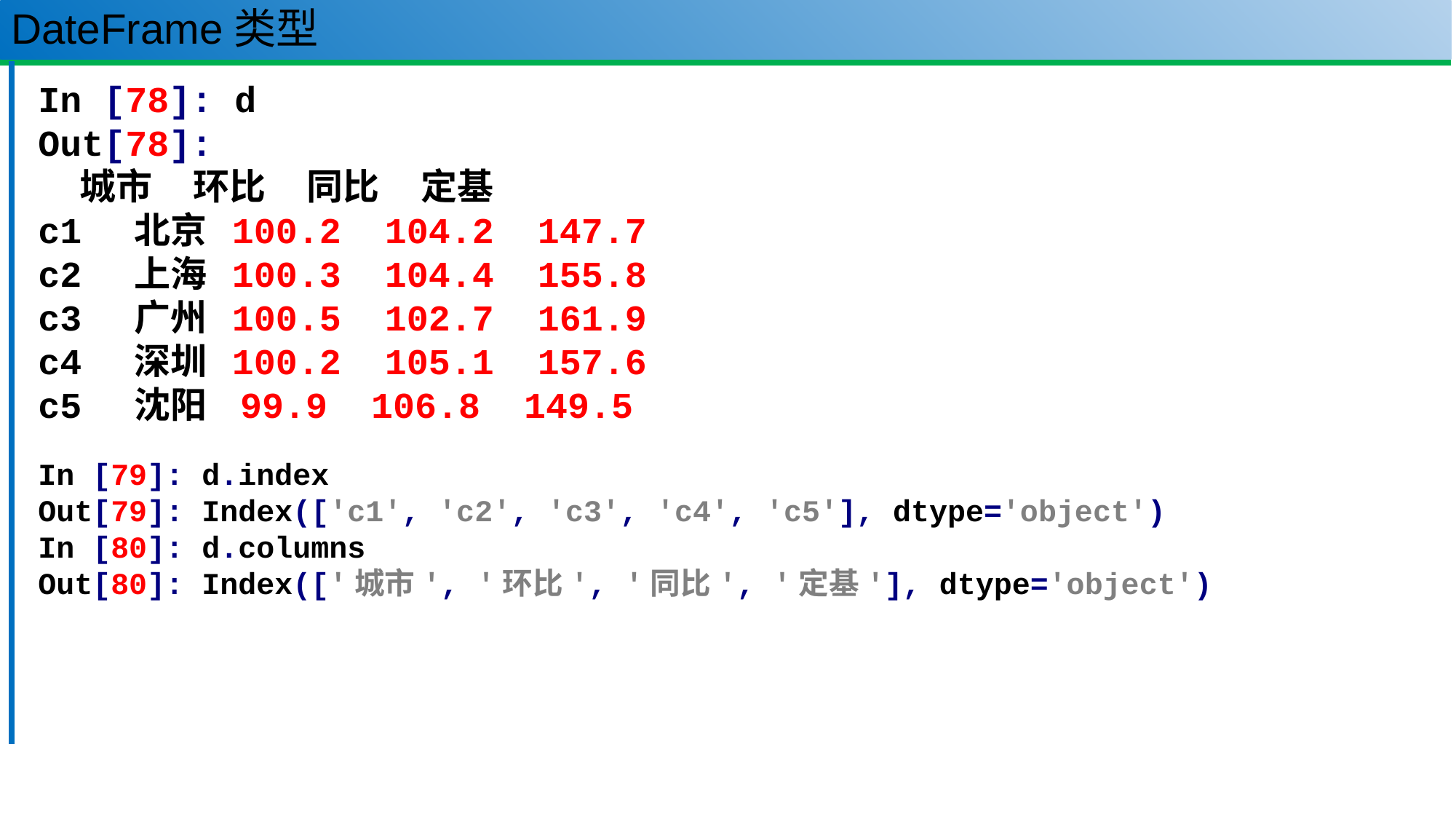

# DateFrame类型
In [78]: d
Out[78]:
    城市     环比     同比     定基
c1  北京  100.2  104.2  147.7
c2  上海  100.3  104.4  155.8
c3  广州  100.5  102.7  161.9
c4  深圳  100.2  105.1  157.6
c5  沈阳   99.9  106.8  149.5

In [79]: d.index
Out[79]: Index(['c1', 'c2', 'c3', 'c4', 'c5'], dtype='object')
In [80]: d.columns
Out[80]: Index(['城市', '环比', '同比', '定基'], dtype='object')